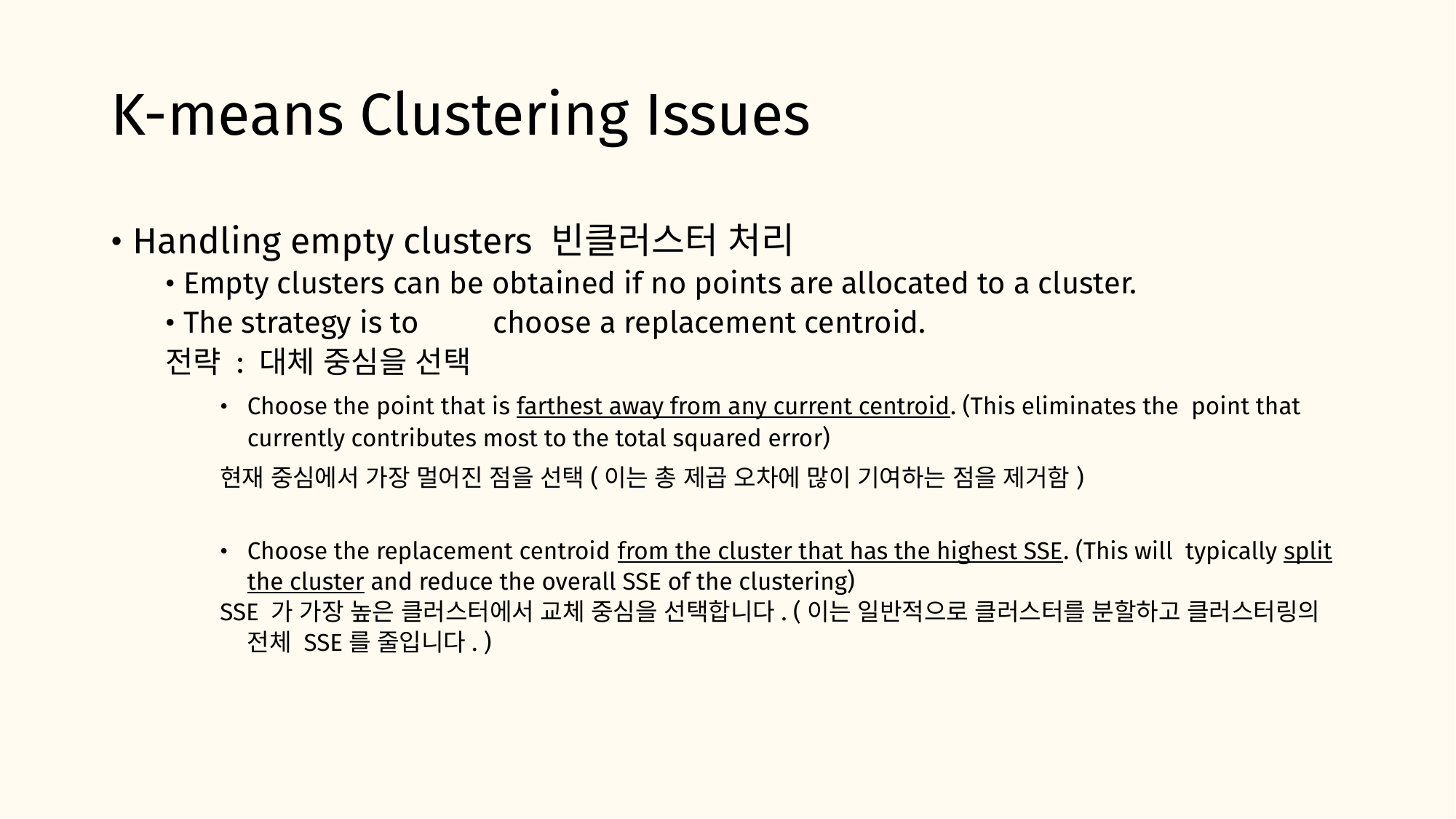

# K-means Clustering Issues
• Handling empty clusters 빈클러스터 처리
• Empty clusters can be obtained if no points are allocated to a cluster.
• The strategy is to	choose a replacement centroid.
전략 : 대체 중심을 선택
•	Choose the point that is farthest away from any current centroid. (This eliminates the  point that currently contributes most to the total squared error)
현재 중심에서 가장 멀어진 점을 선택(이는 총 제곱 오차에 많이 기여하는 점을 제거함)

•	Choose the replacement centroid from the cluster that has the highest SSE. (This will  typically split the cluster and reduce the overall SSE of the clustering)
SSE 가 가장 높은 클러스터에서 교체 중심을 선택합니다. (이는 일반적으로 클러스터를 분할하고 클러스터링의 전체 SSE를 줄입니다. )